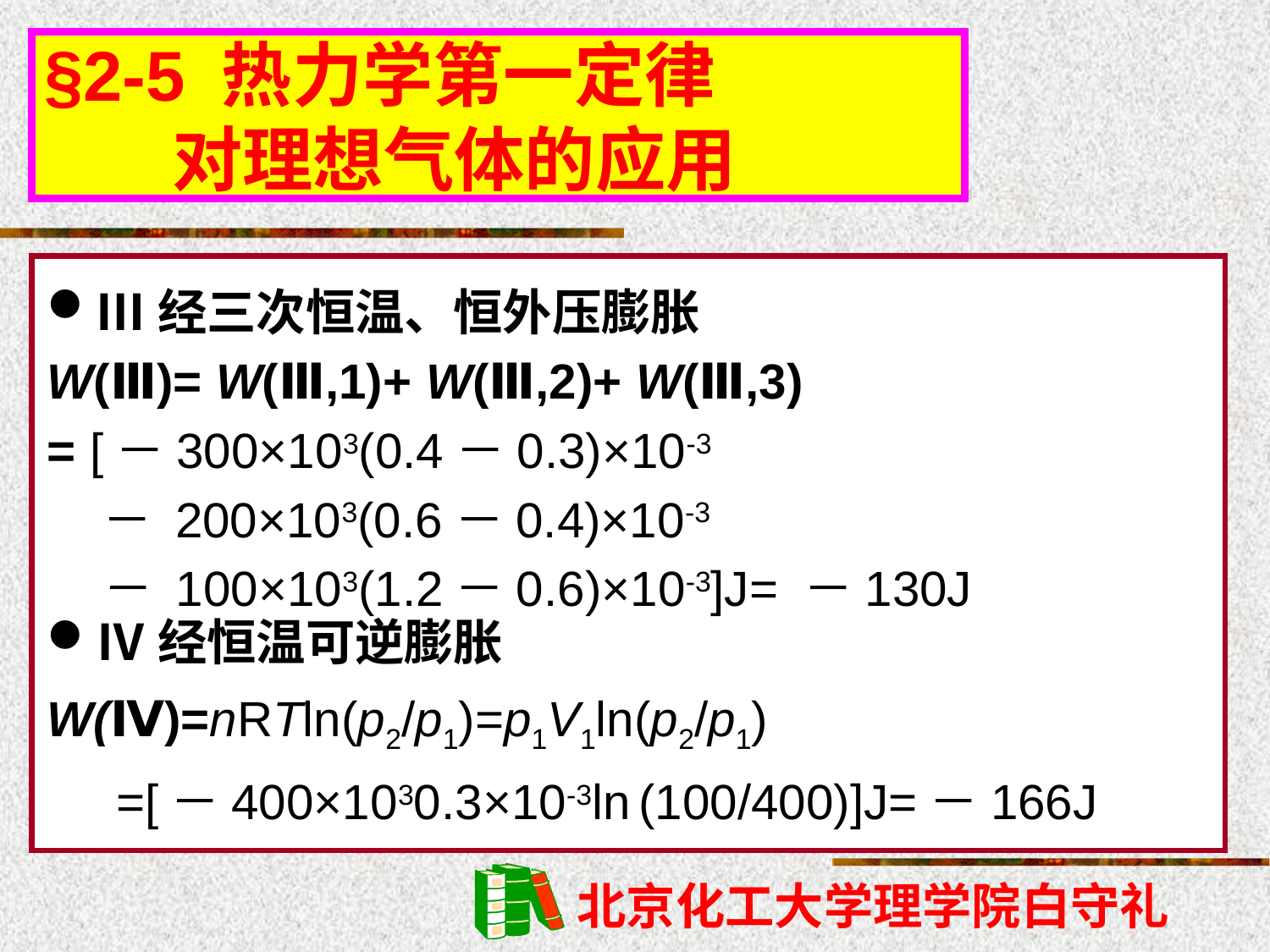

§2-5 热力学第一定律
     对理想气体的应用

Ⅲ经三次恒温、恒外压膨胀
W(Ⅲ)= W(Ⅲ,1)+ W(Ⅲ,2)+ W(Ⅲ,3)
= [－300×103(0.4－0.3)×10-3
    － 200×103(0.6－0.4)×10-3
       － 100×103(1.2－0.6)×10-3]J= －130J
Ⅳ经恒温可逆膨胀
W(Ⅳ)=nRTln(p2/p1)=p1V1ln(p2/p1)
     =[－400×1030.3×10-3ln (100/400)]J=－166J